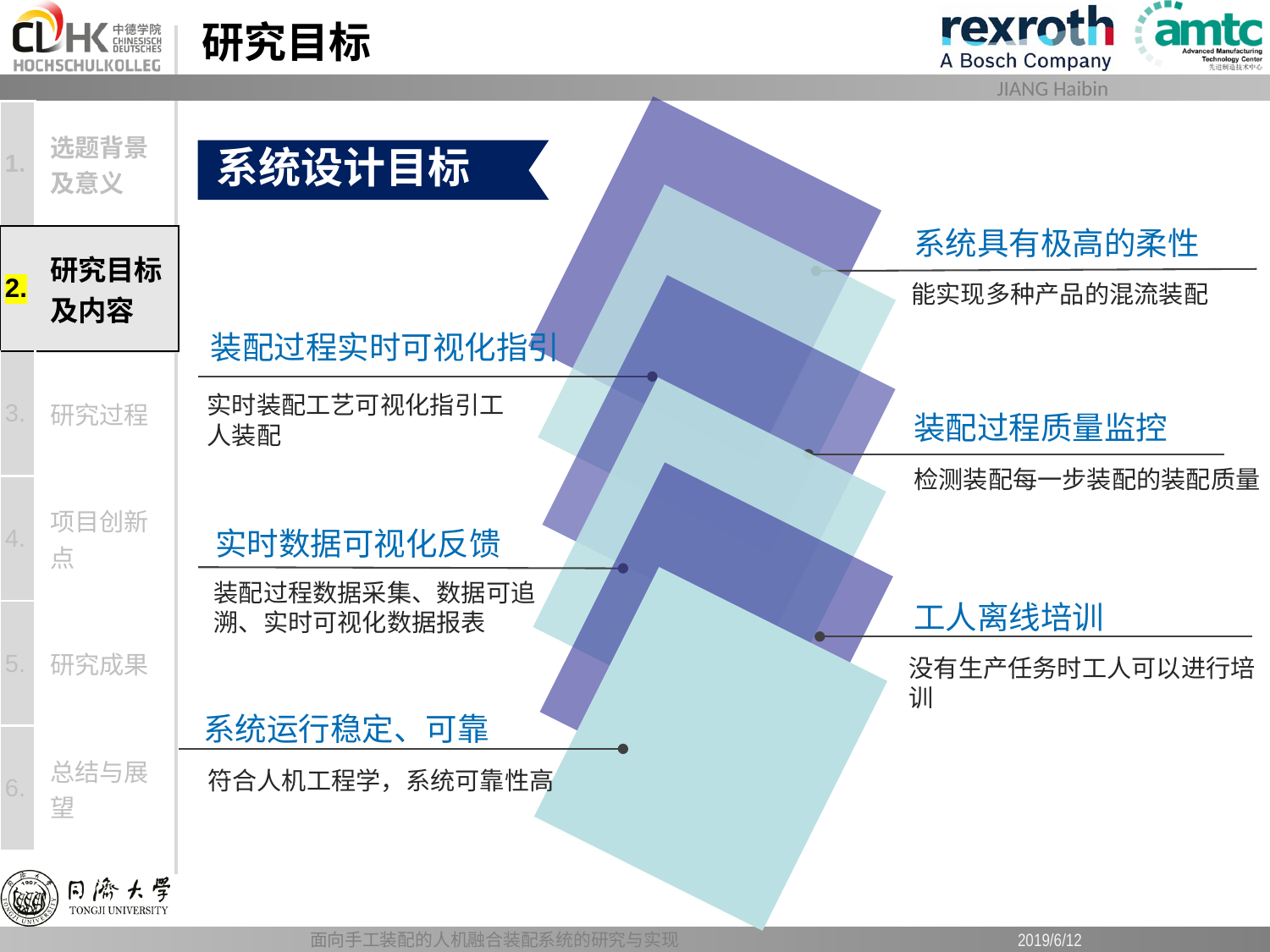

# 研究目标
| 1. | 选题背景及意义 |
| --- | --- |
| 2. | 研究目标及内容 |
| 3. | 研究过程 |
| 4. | 项目创新点 |
| 5. | 研究成果 |
| 6. | 总结与展望 |
系统设计目标

系统具有极高的柔性

能实现多种产品的混流装配
装配过程实时可视化指引

实时装配工艺可视化指引工人装配
装配过程质量监控

检测装配每一步装配的装配质量

实时数据可视化反馈
装配过程数据采集、数据可追溯、实时可视化数据报表
工人离线培训

没有生产任务时工人可以进行培训
系统运行稳定、可靠
符合人机工程学，系统可靠性高
面向手工装配的人机融合装配系统的研究与实现
2019/6/12